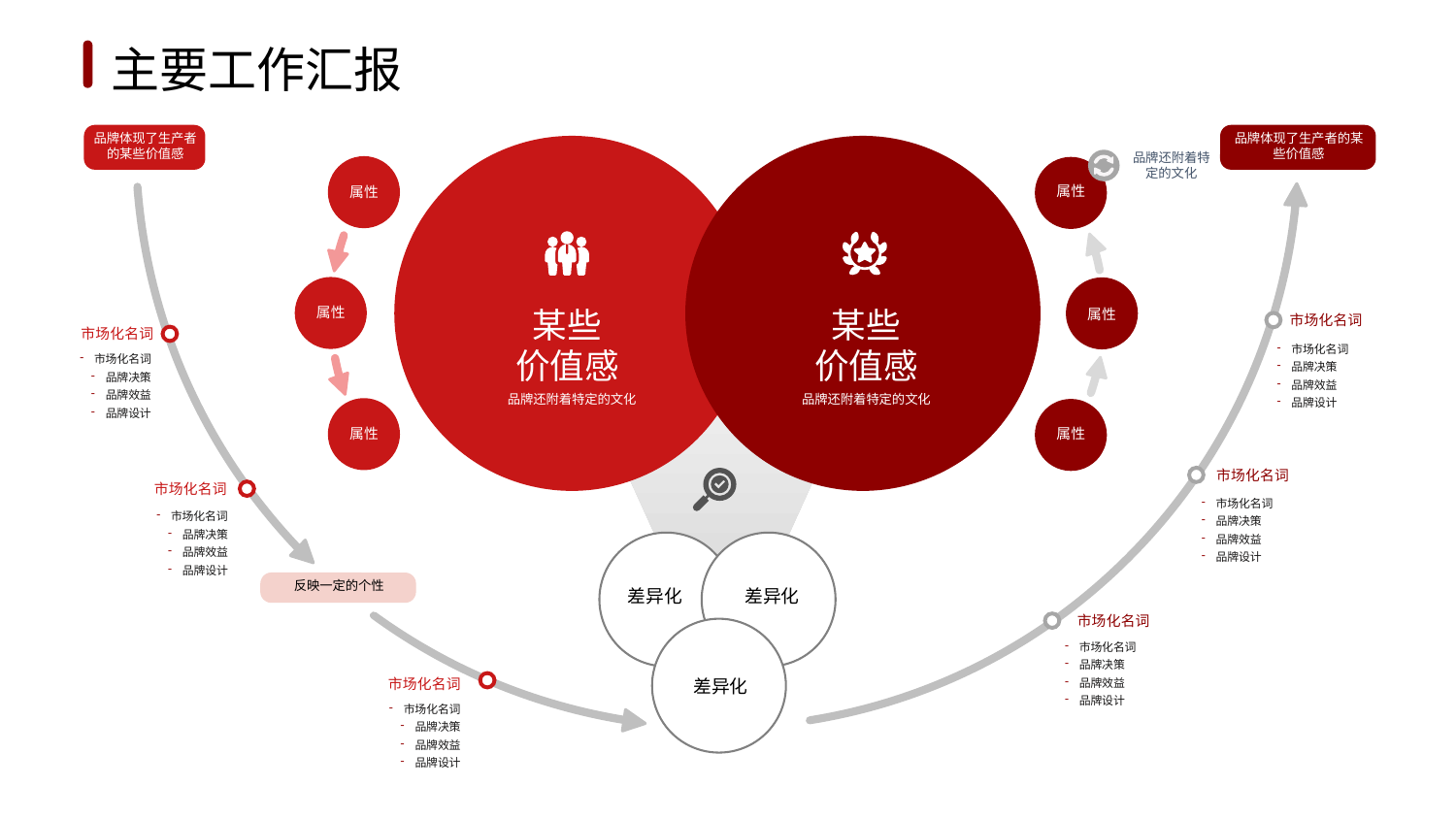

1
2
3
4
5
6
主要工作汇报

品牌体现了生产者的某些价值感

品牌体现了生产者的某些价值感

品牌还附着特定的文化

属性
属性

某些
价值感
某些
价值感
属性
属性
市场化名词

市场化名词

市场化名词

市场化名词

市场化名词
品牌决策
品牌效益
品牌设计
市场化名词
品牌决策
品牌效益
品牌设计
品牌还附着特定的文化
品牌还附着特定的文化

属性
属性

市场化名词

市场化名词
品牌决策
品牌效益
品牌设计
市场化名词
品牌决策
品牌效益
品牌设计

反映一定的个性
差异化
差异化

市场化名词
品牌决策
品牌效益
品牌设计
市场化名词

差异化
市场化名词
品牌决策
品牌效益
品牌设计